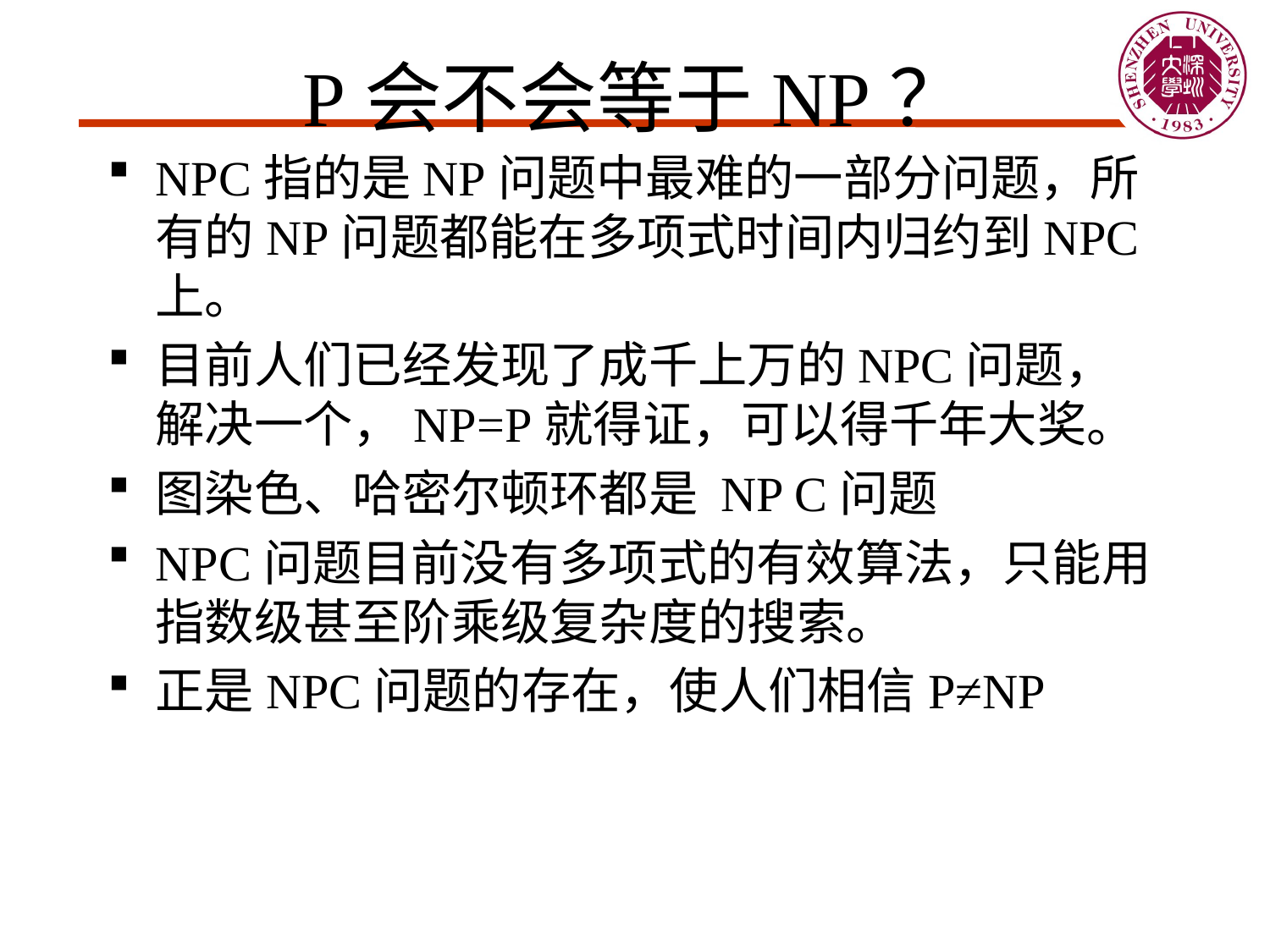

# P会不会等于NP？
NPC指的是NP问题中最难的一部分问题，所有的NP问题都能在多项式时间内归约到NPC上。
目前人们已经发现了成千上万的NPC问题，解决一个，NP=P就得证，可以得千年大奖。
图染色、哈密尔顿环都是 NP C问题
NPC问题目前没有多项式的有效算法，只能用指数级甚至阶乘级复杂度的搜索。
正是NPC问题的存在，使人们相信P≠NP